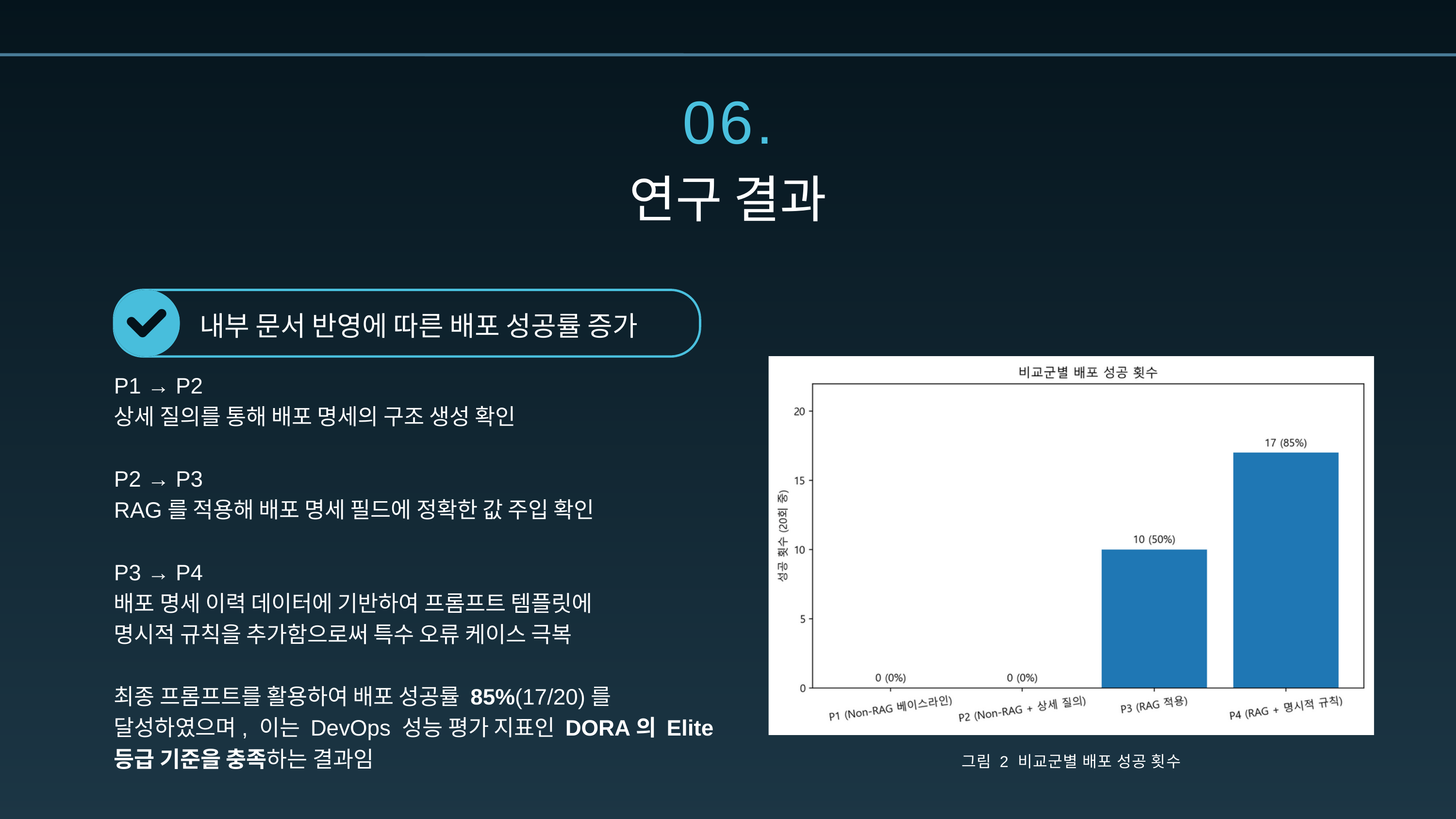

06.
연구 결과

내부 문서 반영에 따른 배포 성공률 증가

P1 → P2
상세 질의를 통해 배포 명세의 구조 생성 확인

P2 → P3
RAG를 적용해 배포 명세 필드에 정확한 값 주입 확인

P3 → P4
배포 명세 이력 데이터에 기반하여 프롬프트 템플릿에
명시적 규칙을 추가함으로써 특수 오류 케이스 극복

최종 프롬프트를 활용하여 배포 성공률 85%(17/20)를 달성하였으며, 이는 DevOps 성능 평가 지표인 DORA의 Elite 등급 기준을 충족하는 결과임
그림 2 비교군별 배포 성공 횟수